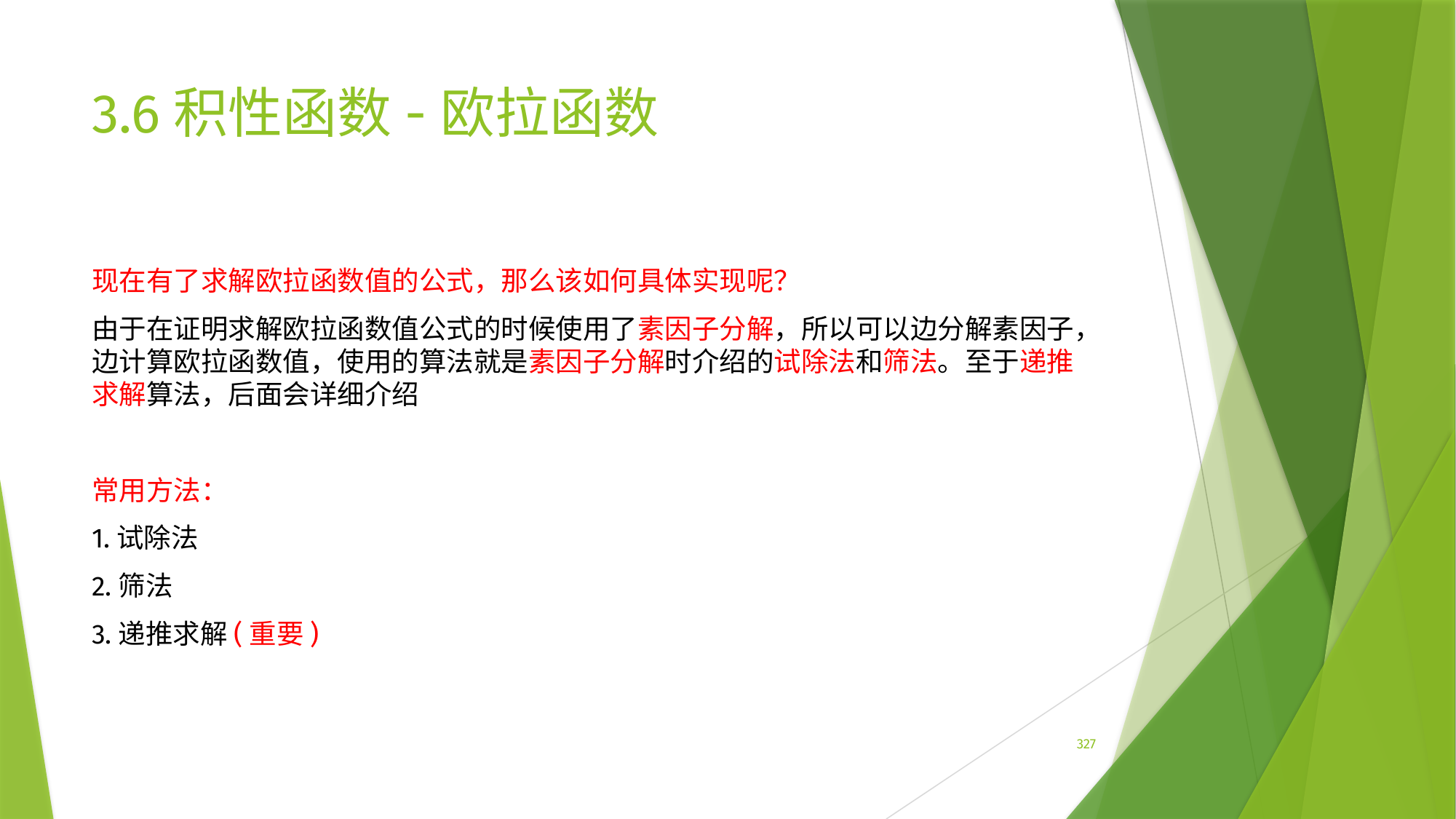

# 3.6积性函数-欧拉函数
现在有了求解欧拉函数值的公式，那么该如何具体实现呢？
由于在证明求解欧拉函数值公式的时候使用了素因子分解，所以可以边分解素因子，边计算欧拉函数值，使用的算法就是素因子分解时介绍的试除法和筛法。至于递推求解算法，后面会详细介绍

常用方法：
1.试除法
2.筛法
3.递推求解(重要)
327